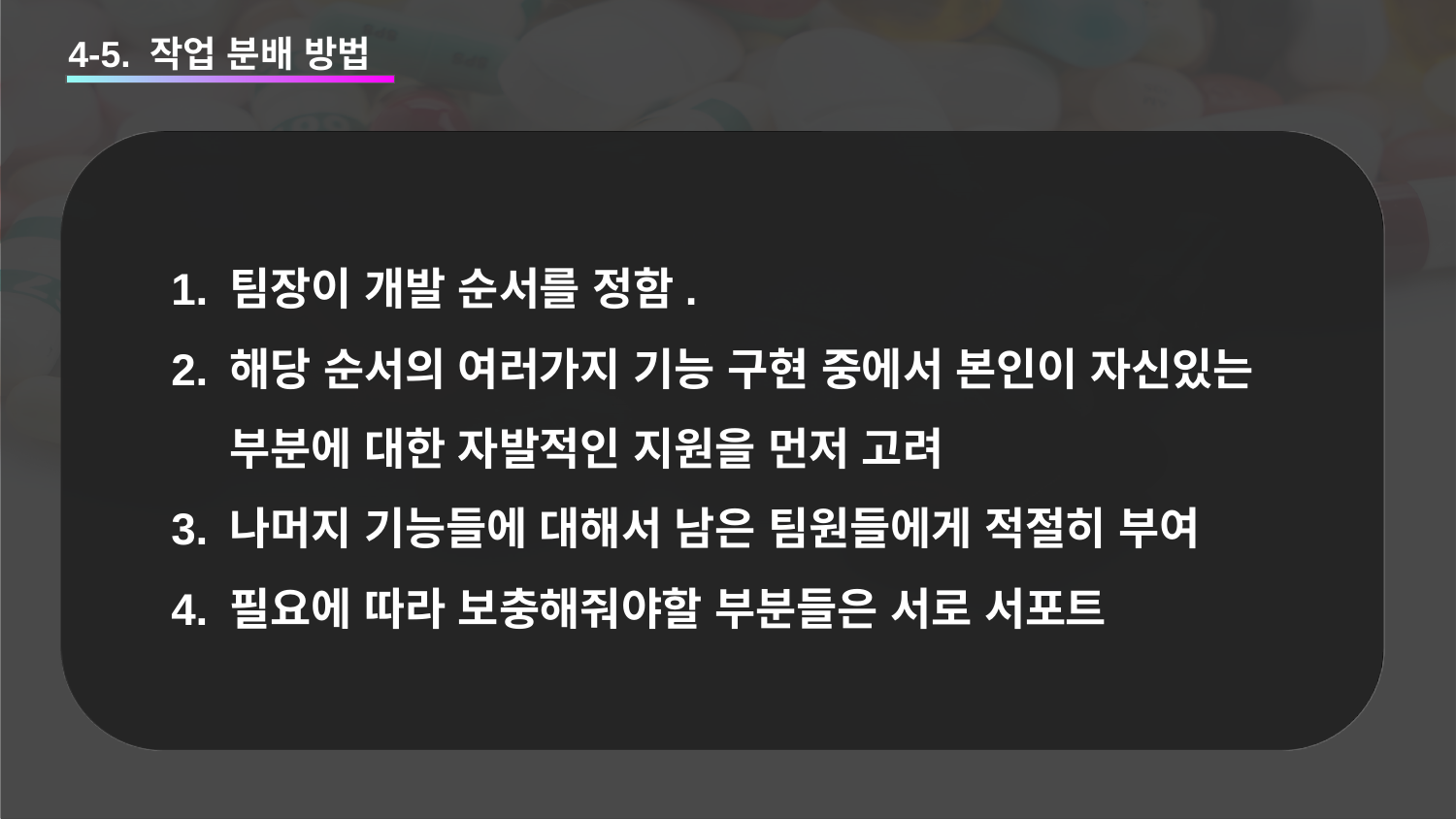

4-5. 작업 분배 방법

팀장이 개발 순서를 정함.
해당 순서의 여러가지 기능 구현 중에서 본인이 자신있는 부분에 대한 자발적인 지원을 먼저 고려
나머지 기능들에 대해서 남은 팀원들에게 적절히 부여
필요에 따라 보충해줘야할 부분들은 서로 서포트